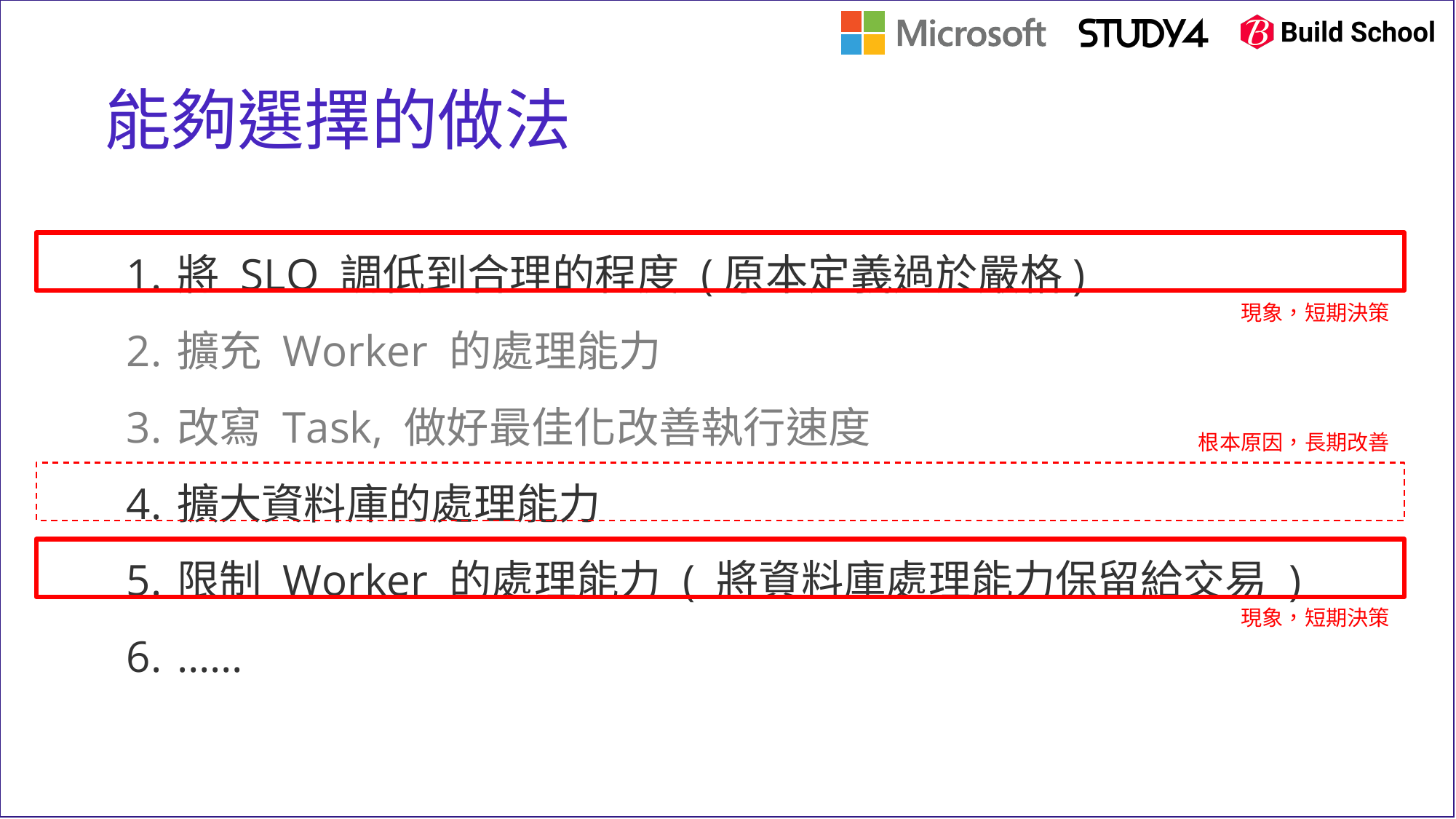

# 能夠選擇的做法
將 SLO 調低到合理的程度 (原本定義過於嚴格)
擴充 Worker 的處理能力
改寫 Task, 做好最佳化改善執行速度
擴大資料庫的處理能力
限制 Worker 的處理能力 ( 將資料庫處理能力保留給交易 )
……

現象，短期決策
根本原因，長期改善

現象，短期決策